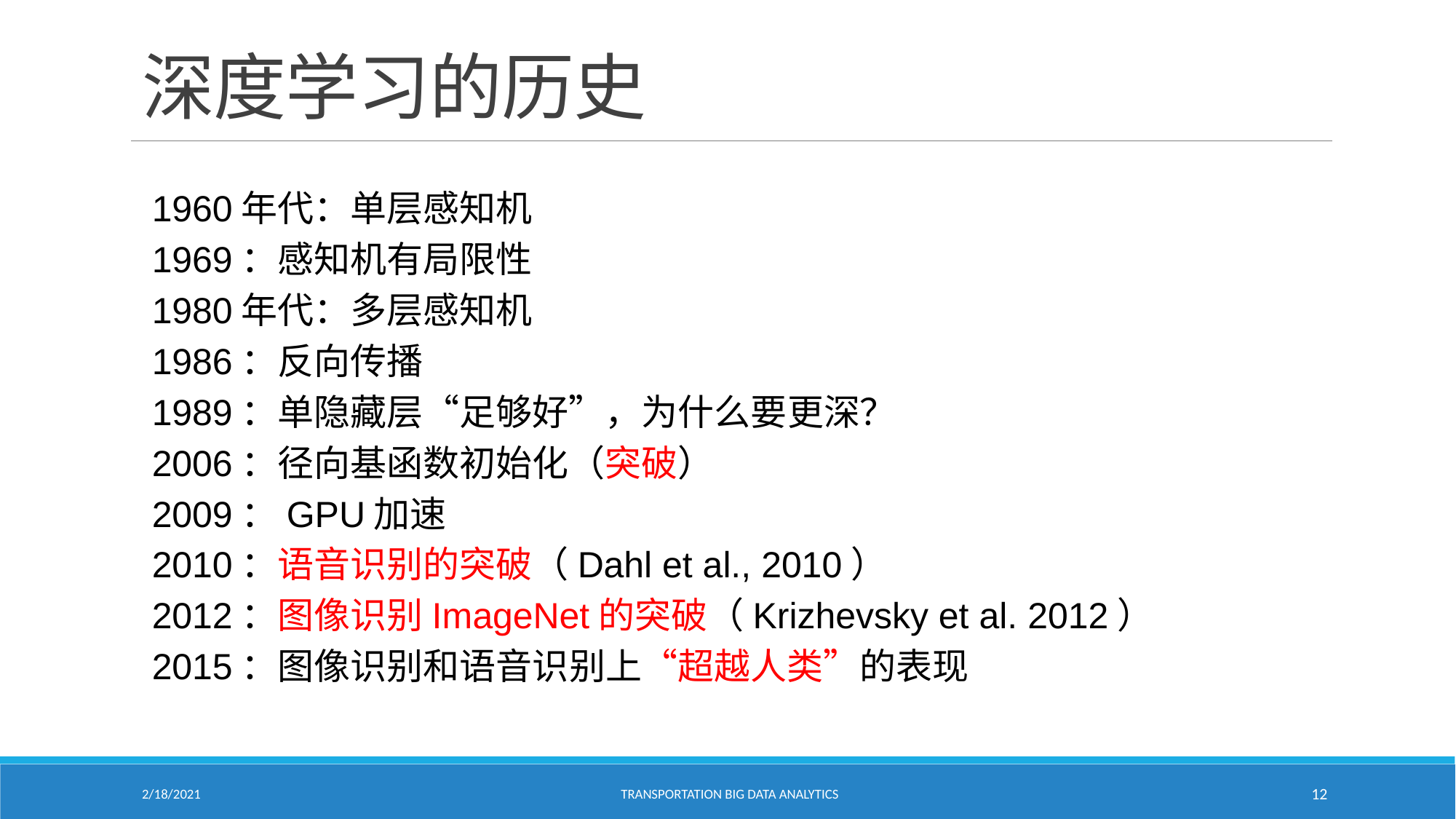

# 深度学习的历史
1960年代：单层感知机
1969：感知机有局限性
1980年代：多层感知机
1986：反向传播
1989：单隐藏层“足够好”，为什么要更深？
2006：径向基函数初始化（突破）
2009：GPU加速
2010：语音识别的突破（Dahl et al., 2010）
2012：图像识别ImageNet的突破（Krizhevsky et al. 2012）
2015：图像识别和语音识别上“超越人类”的表现
2/18/2021
Transportation Big Data Analytics
12